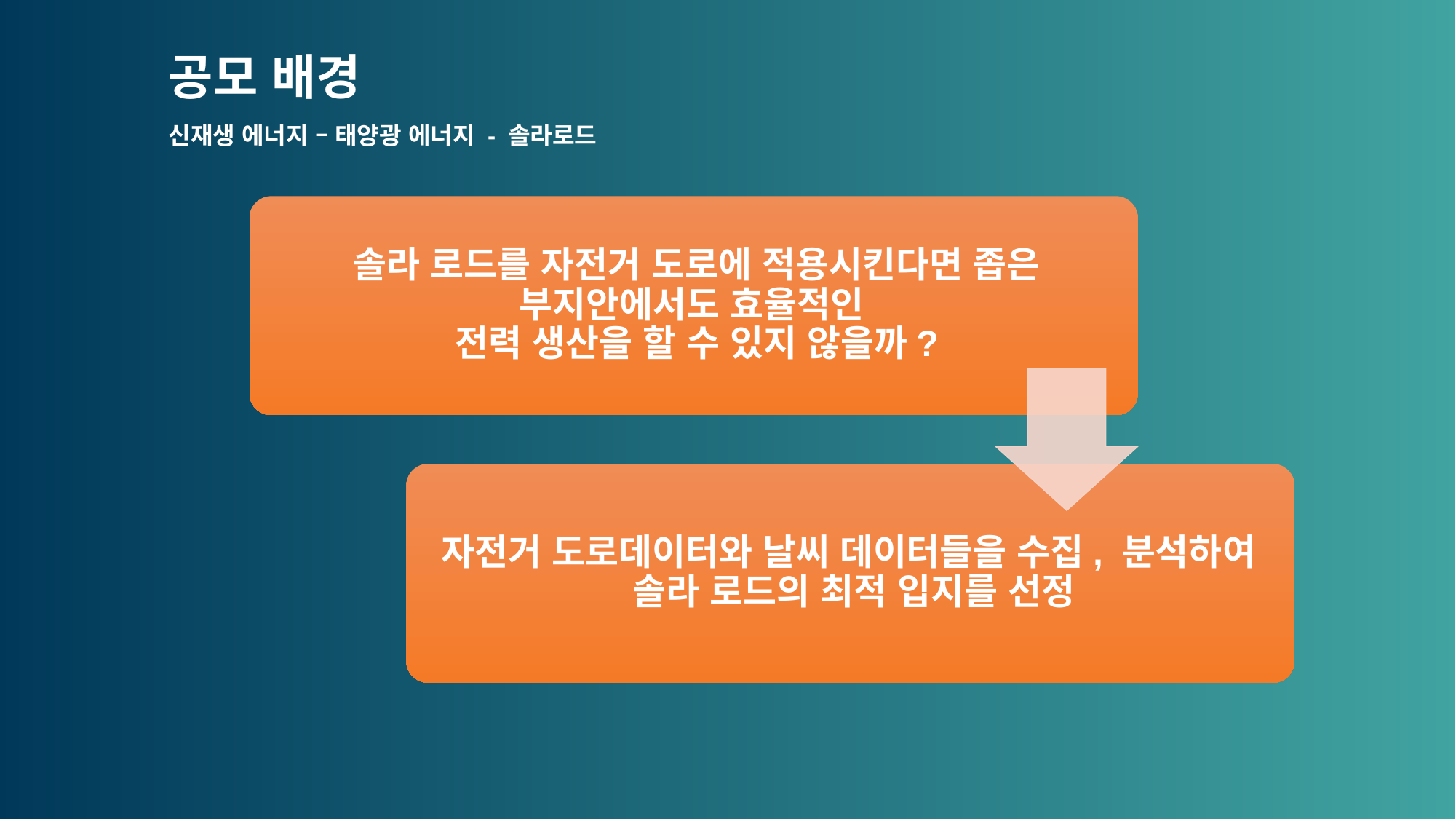

공모 배경
신재생 에너지 – 태양광 에너지 - 솔라로드
솔라 로드를 자전거 도로에 적용시킨다면 좁은 부지안에서도 효율적인
전력 생산을 할 수 있지 않을까?
자전거 도로데이터와 날씨 데이터들을 수집, 분석하여
솔라 로드의 최적 입지를 선정